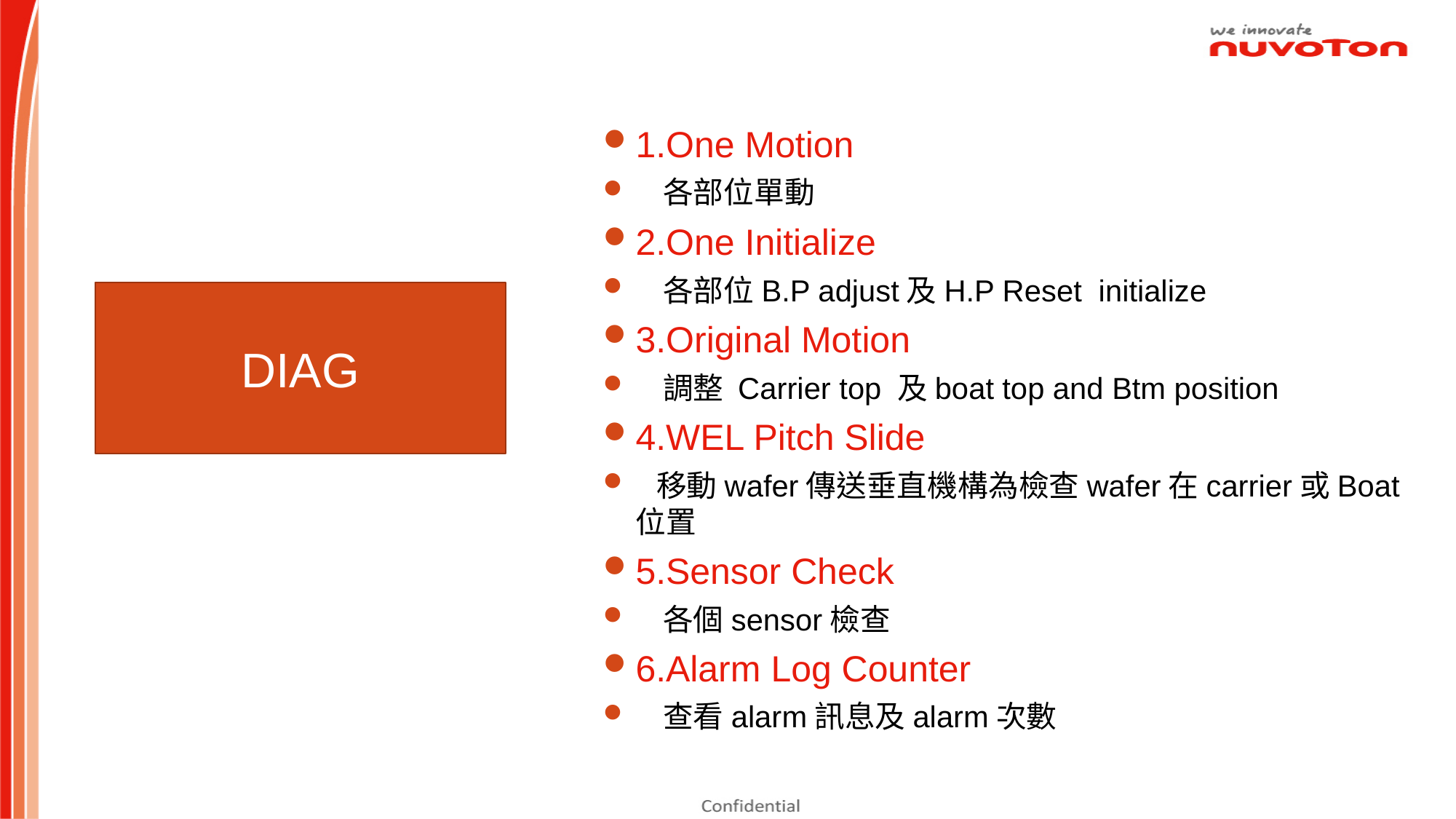

1.One Motion
   各部位單動
2.One Initialize
   各部位B.P adjust及H.P Reset  initialize
3.Original Motion
   調整 Carrier top 及boat top and Btm position
4.WEL Pitch Slide
  移動wafer傳送垂直機構為檢查wafer在carrier或Boat位置
5.Sensor Check
   各個sensor檢查
6.Alarm Log Counter
   查看alarm訊息及alarm次數

DIAG